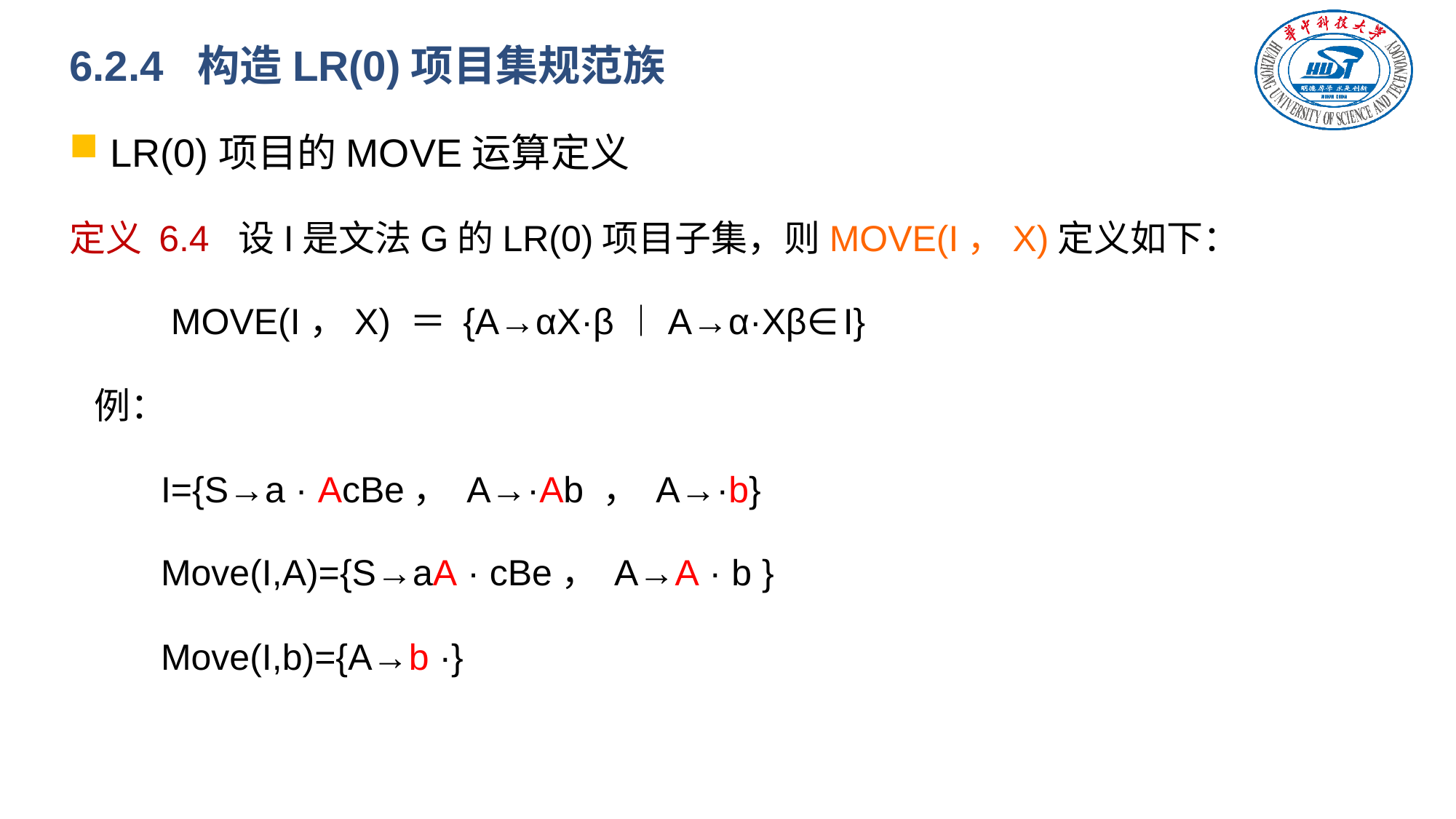

# 6.2.4  构造LR(0)项目集规范族
LR(0)项目的MOVE运算定义
定义 6.4  设I是文法G的LR(0)项目子集，则MOVE(I，X)定义如下：
          MOVE(I，X) ＝ {A→αX·β︱A→α·Xβ∈I}
  例：
         I={S→a · AcBe， A→·Ab ， A→·b}
         Move(I,A)={S→aA · cBe， A→A · b }
         Move(I,b)={A→b ·}

40